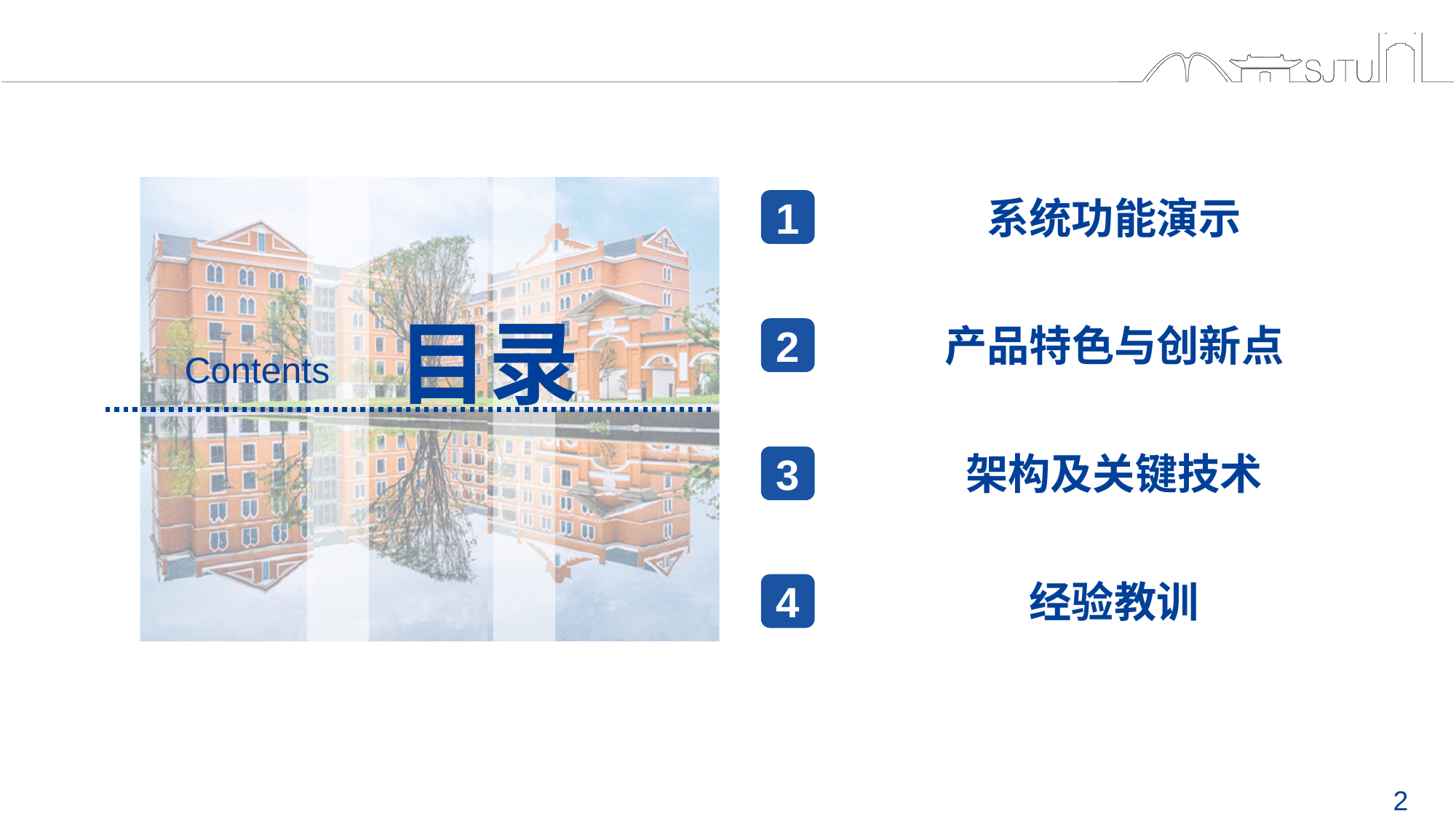

1
系统功能演示
产品特色与创新点
架构及关键技术
经验教训
2
3
4
目录
Contents
2